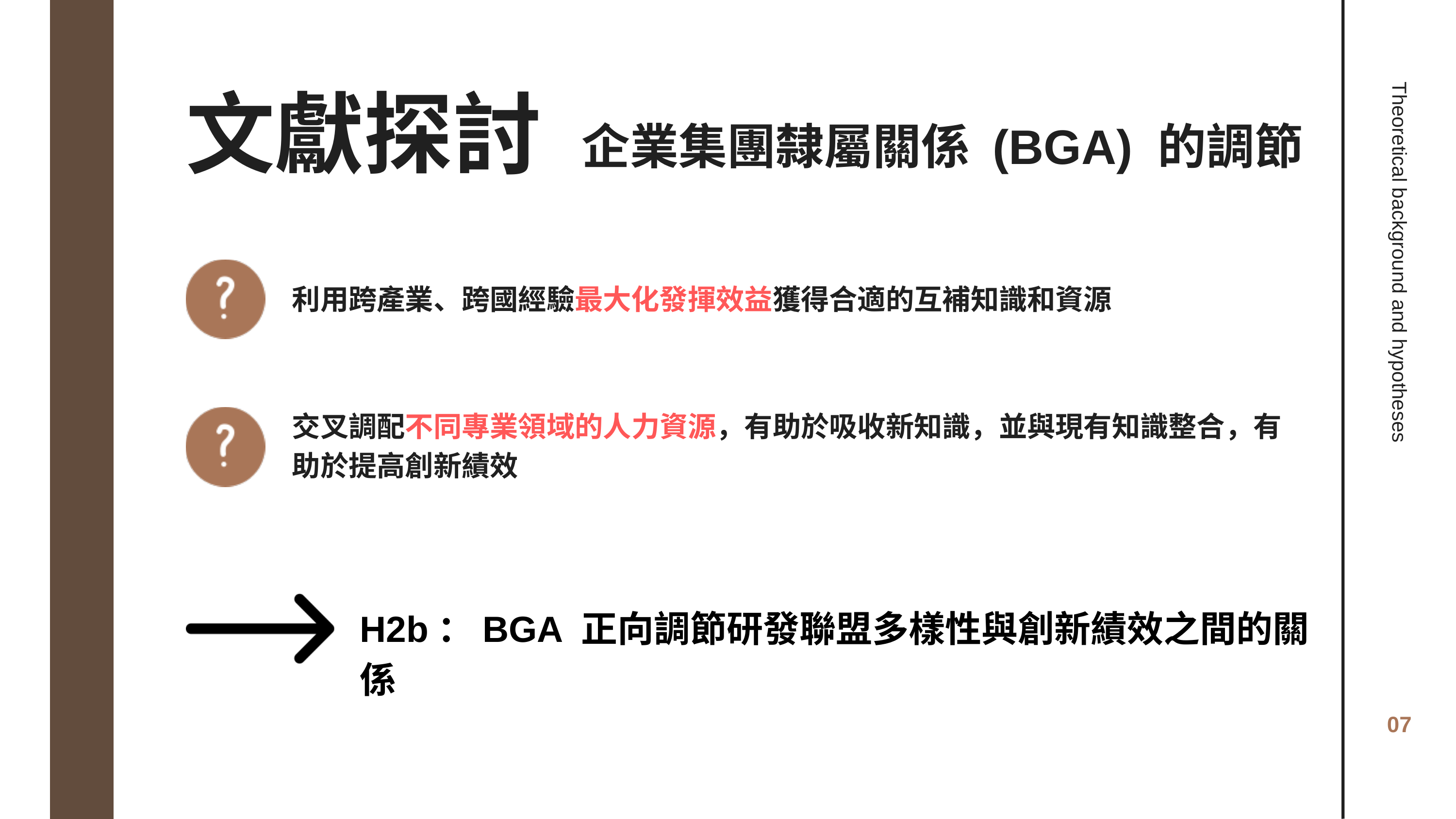

文獻探討
企業集團隸屬關係 (BGA) 的調節

利用跨產業、跨國經驗最大化發揮效益獲得合適的互補知識和資源
Theoretical background and hypotheses
交叉調配不同專業領域的人力資源，有助於吸收新知識，並與現有知識整合，有助於提高創新績效

H2b：BGA 正向調節研發聯盟多樣性與創新績效之間的關係
07